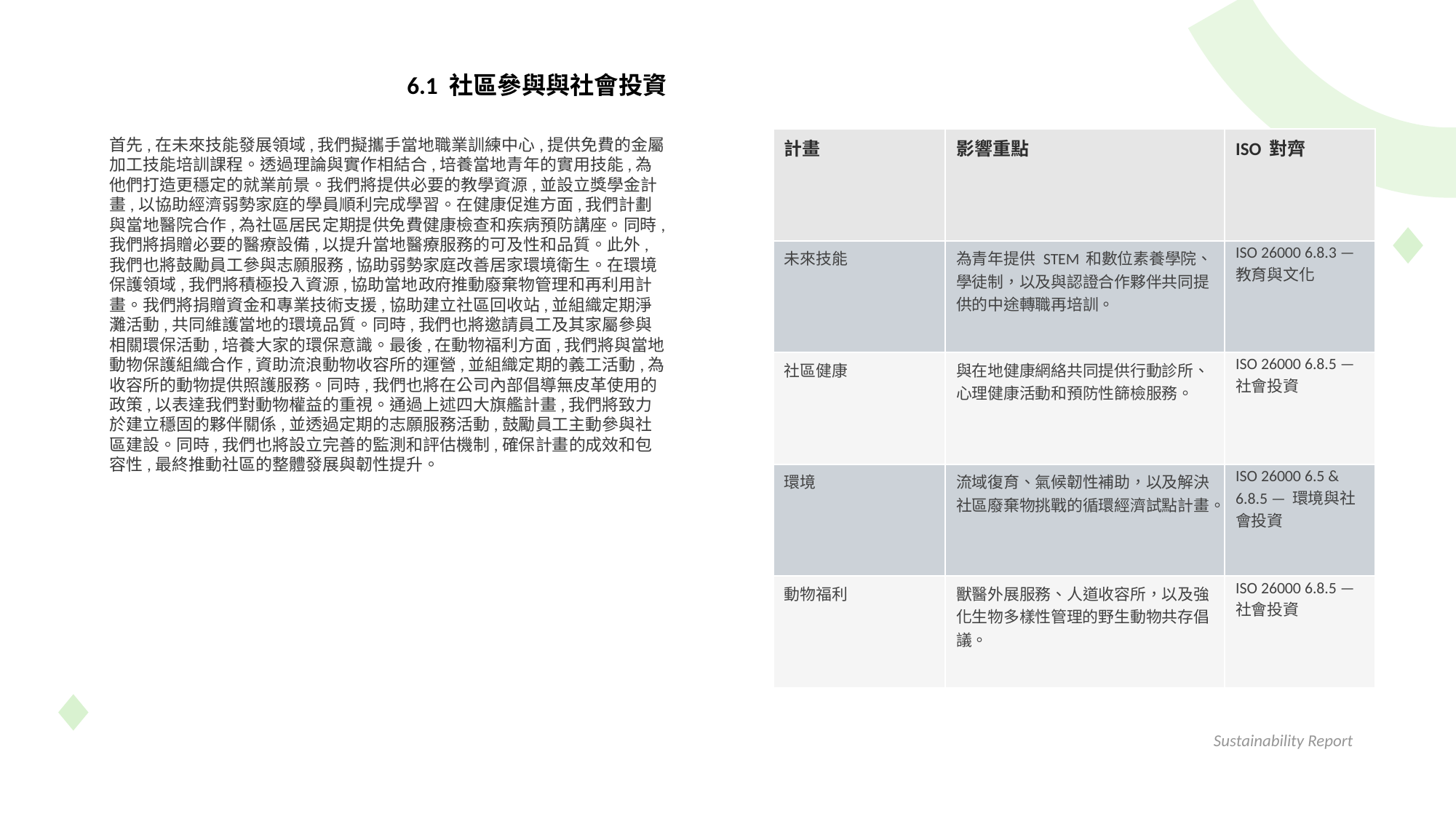

6.1 社區參與與社會投資
首先,在未來技能發展領域,我們擬攜手當地職業訓練中心,提供免費的金屬加工技能培訓課程。透過理論與實作相結合,培養當地青年的實用技能,為他們打造更穩定的就業前景。我們將提供必要的教學資源,並設立獎學金計畫,以協助經濟弱勢家庭的學員順利完成學習。在健康促進方面,我們計劃與當地醫院合作,為社區居民定期提供免費健康檢查和疾病預防講座。同時,我們將捐贈必要的醫療設備,以提升當地醫療服務的可及性和品質。此外,我們也將鼓勵員工參與志願服務,協助弱勢家庭改善居家環境衛生。在環境保護領域,我們將積極投入資源,協助當地政府推動廢棄物管理和再利用計畫。我們將捐贈資金和專業技術支援,協助建立社區回收站,並組織定期淨灘活動,共同維護當地的環境品質。同時,我們也將邀請員工及其家屬參與相關環保活動,培養大家的環保意識。最後,在動物福利方面,我們將與當地動物保護組織合作,資助流浪動物收容所的運營,並組織定期的義工活動,為收容所的動物提供照護服務。同時,我們也將在公司內部倡導無皮革使用的政策,以表達我們對動物權益的重視。通過上述四大旗艦計畫,我們將致力於建立穩固的夥伴關係,並透過定期的志願服務活動,鼓勵員工主動參與社區建設。同時,我們也將設立完善的監測和評估機制,確保計畫的成效和包容性,最終推動社區的整體發展與韌性提升。
| 計畫 | 影響重點 | ISO 對齊 |
| --- | --- | --- |
| 未來技能 | 為青年提供 STEM 和數位素養學院、學徒制，以及與認證合作夥伴共同提供的中途轉職再培訓。 | ISO 26000 6.8.3 — 教育與文化 |
| 社區健康 | 與在地健康網絡共同提供行動診所、心理健康活動和預防性篩檢服務。 | ISO 26000 6.8.5 — 社會投資 |
| 環境 | 流域復育、氣候韌性補助，以及解決社區廢棄物挑戰的循環經濟試點計畫。 | ISO 26000 6.5 & 6.8.5 — 環境與社會投資 |
| 動物福利 | 獸醫外展服務、人道收容所，以及強化生物多樣性管理的野生動物共存倡議。 | ISO 26000 6.8.5 — 社會投資 |
Sustainability Report